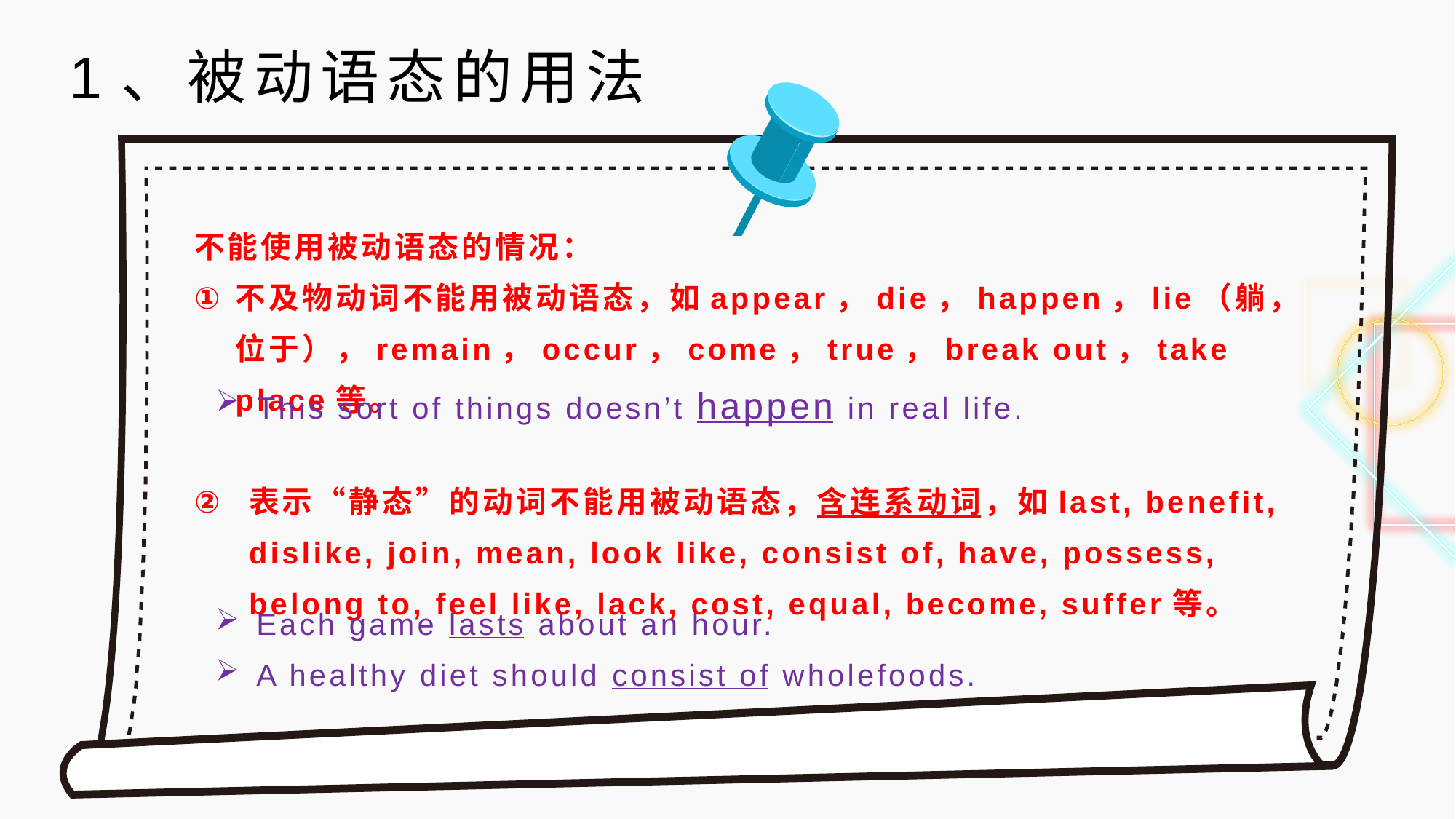

1、被动语态的用法

不能使用被动语态的情况：
不及物动词不能用被动语态，如appear，die，happen，lie（躺，位于），remain，occur，come，true，break out，take place等。

表示“静态”的动词不能用被动语态，含连系动词，如last, benefit, dislike, join, mean, look like, consist of, have, possess, belong to, feel like, lack, cost, equal, become, suffer等。

This sort of things doesn’t happen in real life.
Each game lasts about an hour.
A healthy diet should consist of wholefoods.